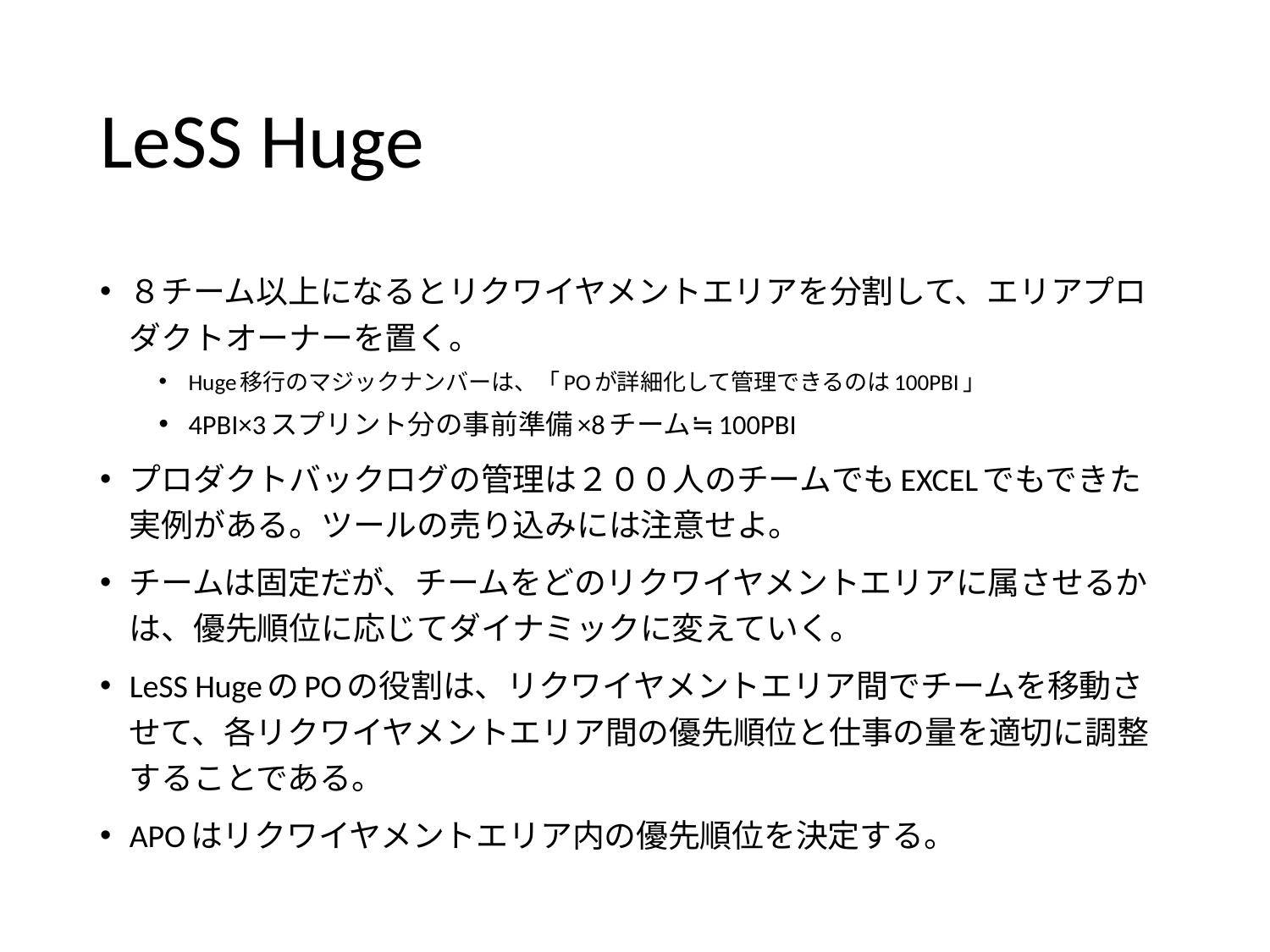

# LeSS Huge
８チーム以上になるとリクワイヤメントエリアを分割して、エリアプロダクトオーナーを置く。
Huge移行のマジックナンバーは、「POが詳細化して管理できるのは100PBI」
4PBI×3スプリント分の事前準備×8チーム≒100PBI
プロダクトバックログの管理は２００人のチームでもEXCELでもできた実例がある。ツールの売り込みには注意せよ。
チームは固定だが、チームをどのリクワイヤメントエリアに属させるかは、優先順位に応じてダイナミックに変えていく。
LeSS HugeのPOの役割は、リクワイヤメントエリア間でチームを移動させて、各リクワイヤメントエリア間の優先順位と仕事の量を適切に調整することである。
APOはリクワイヤメントエリア内の優先順位を決定する。